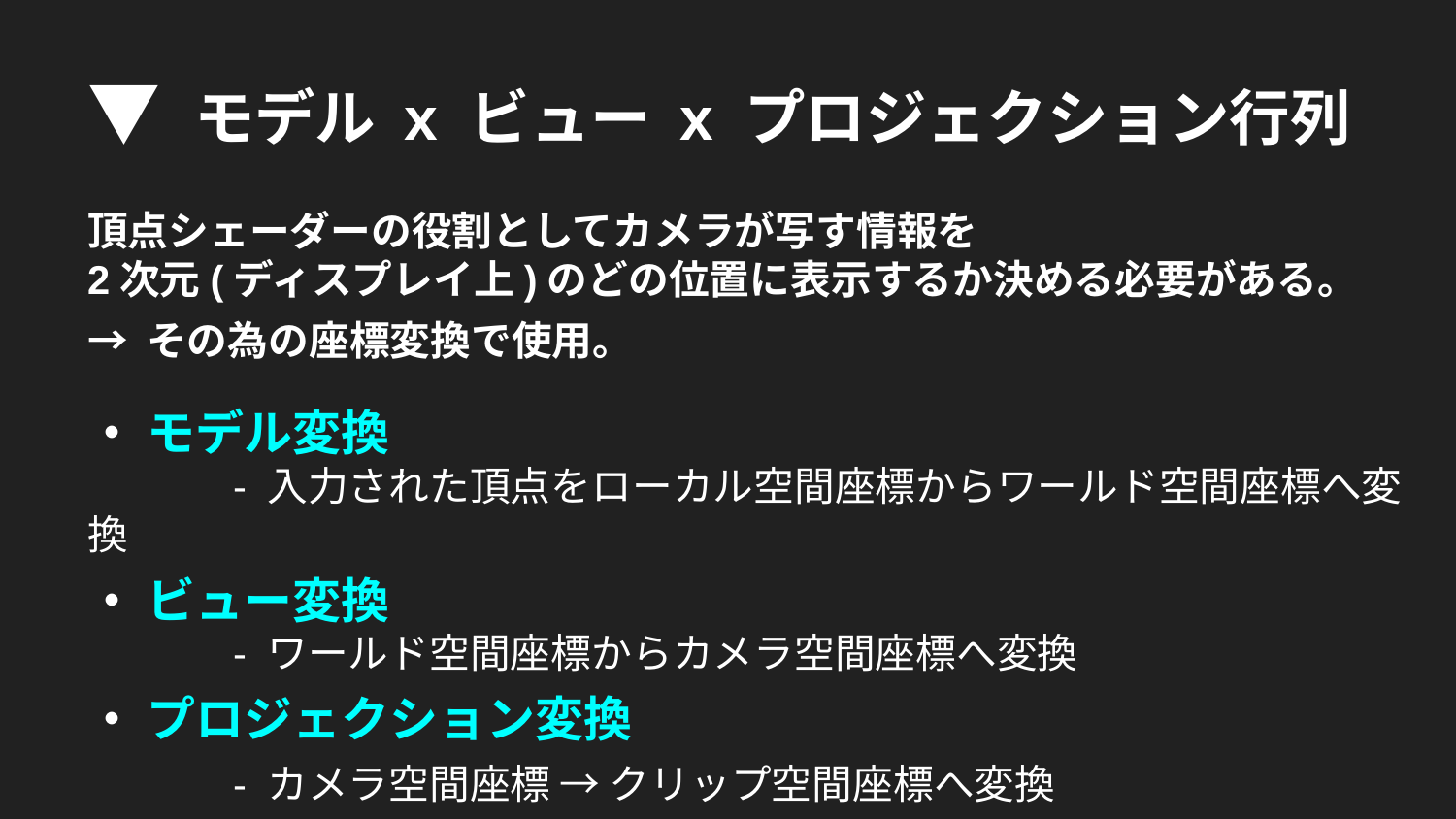

▼ モデル x ビュー x プロジェクション行列
頂点シェーダーの役割としてカメラが写す情報を
2次元(ディスプレイ上)のどの位置に表示するか決める必要がある。
→ その為の座標変換で使用。

・ モデル変換
	- 入力された頂点をローカル空間座標からワールド空間座標へ変換
・ ビュー変換
	- ワールド空間座標からカメラ空間座標へ変換
・ プロジェクション変換
	- カメラ空間座標 → クリップ空間座標へ変換